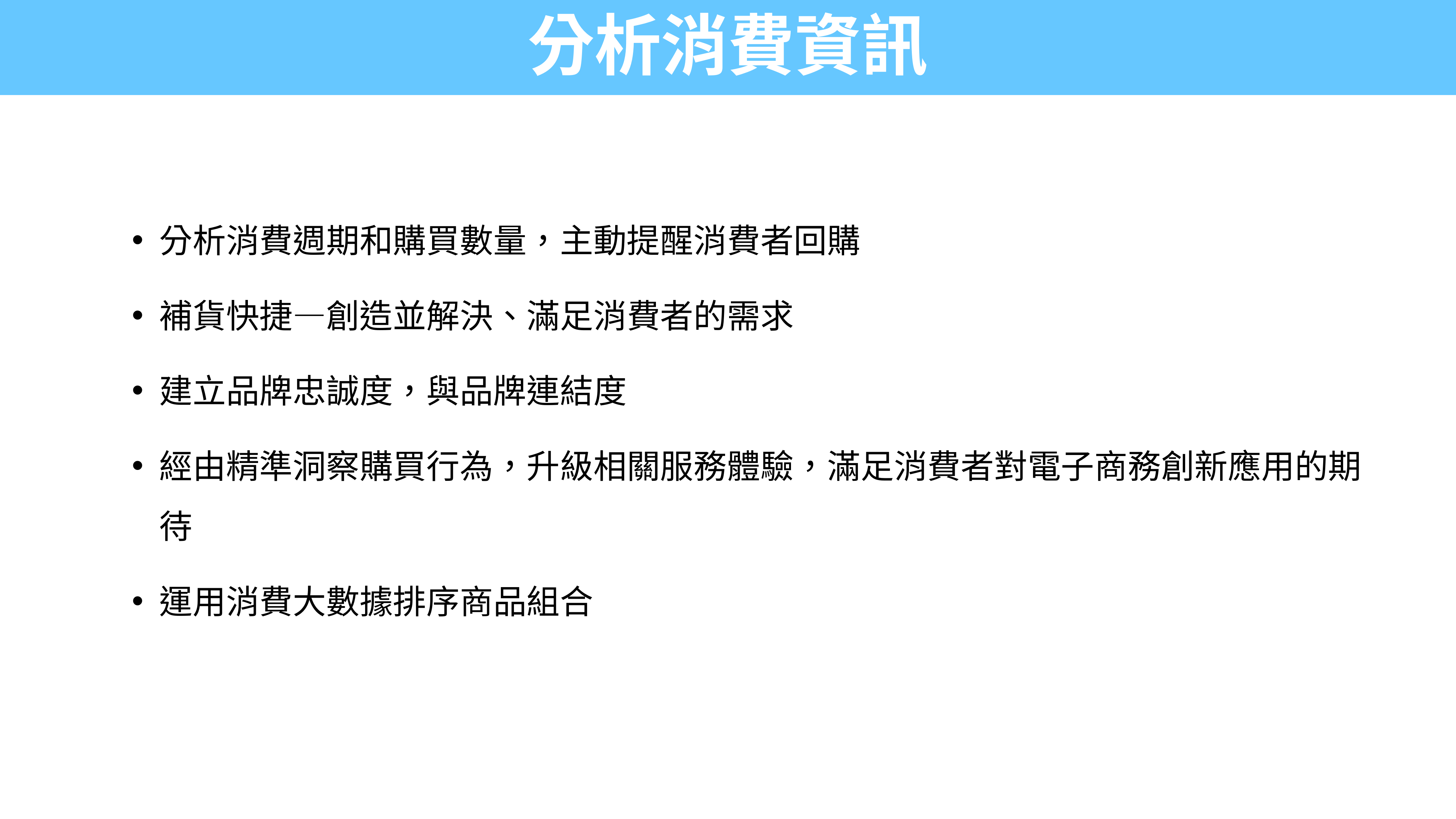

# 分析消費資訊
分析消費週期和購買數量，主動提醒消費者回購
補貨快捷—創造並解決、滿足消費者的需求
建立品牌忠誠度，與品牌連結度
經由精準洞察購買行為，升級相關服務體驗，滿足消費者對電子商務創新應用的期待
運用消費大數據排序商品組合